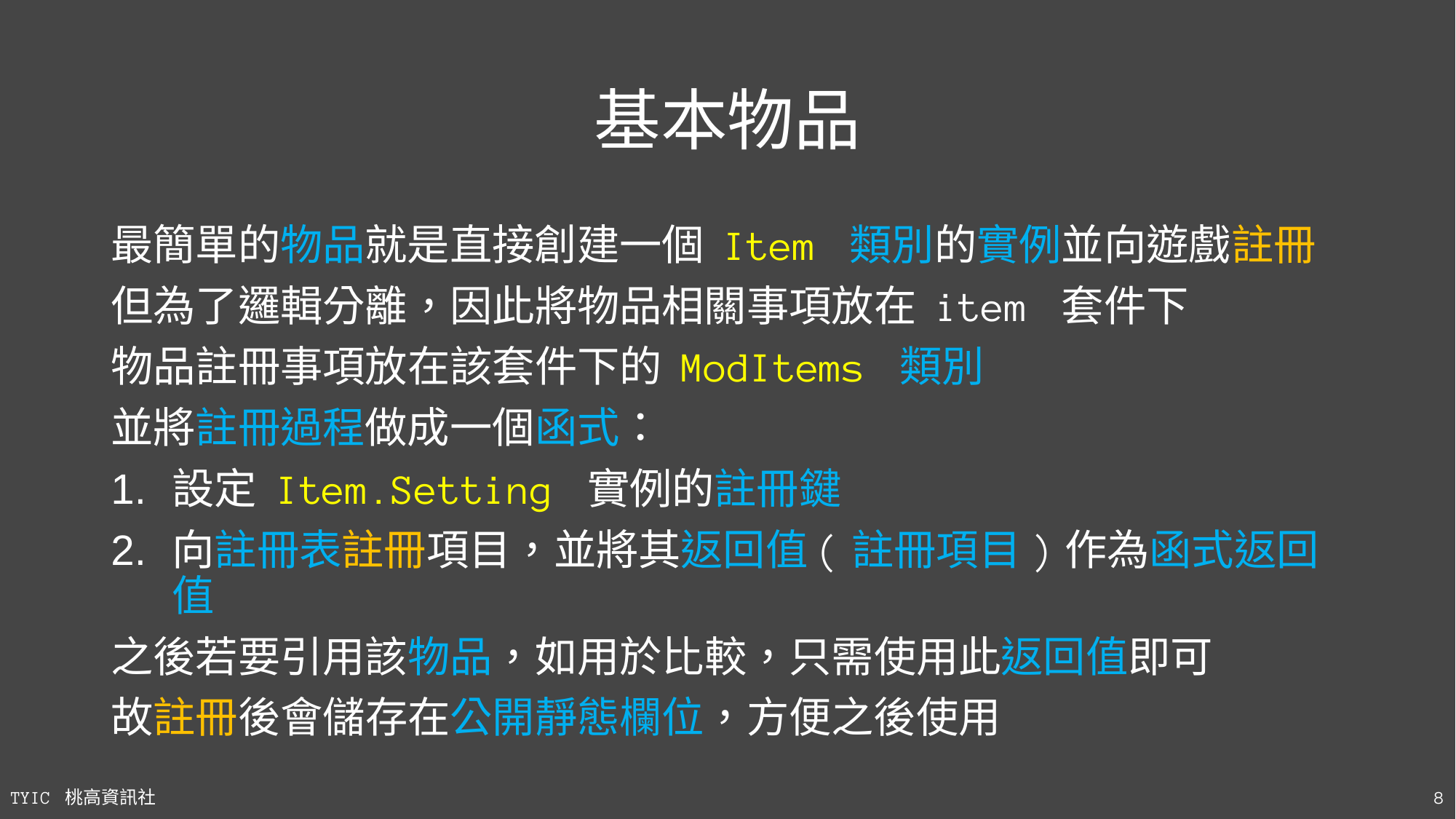

# 基本物品
最簡單的物品就是直接創建一個 Item 類別的實例並向遊戲註冊
但為了邏輯分離，因此將物品相關事項放在 item 套件下
物品註冊事項放在該套件下的 ModItems 類別
並將註冊過程做成一個函式：
設定 Item.Setting 實例的註冊鍵
向註冊表註冊項目，並將其返回值(註冊項目)作為函式返回值
之後若要引用該物品，如用於比較，只需使用此返回值即可
故註冊後會儲存在公開靜態欄位，方便之後使用